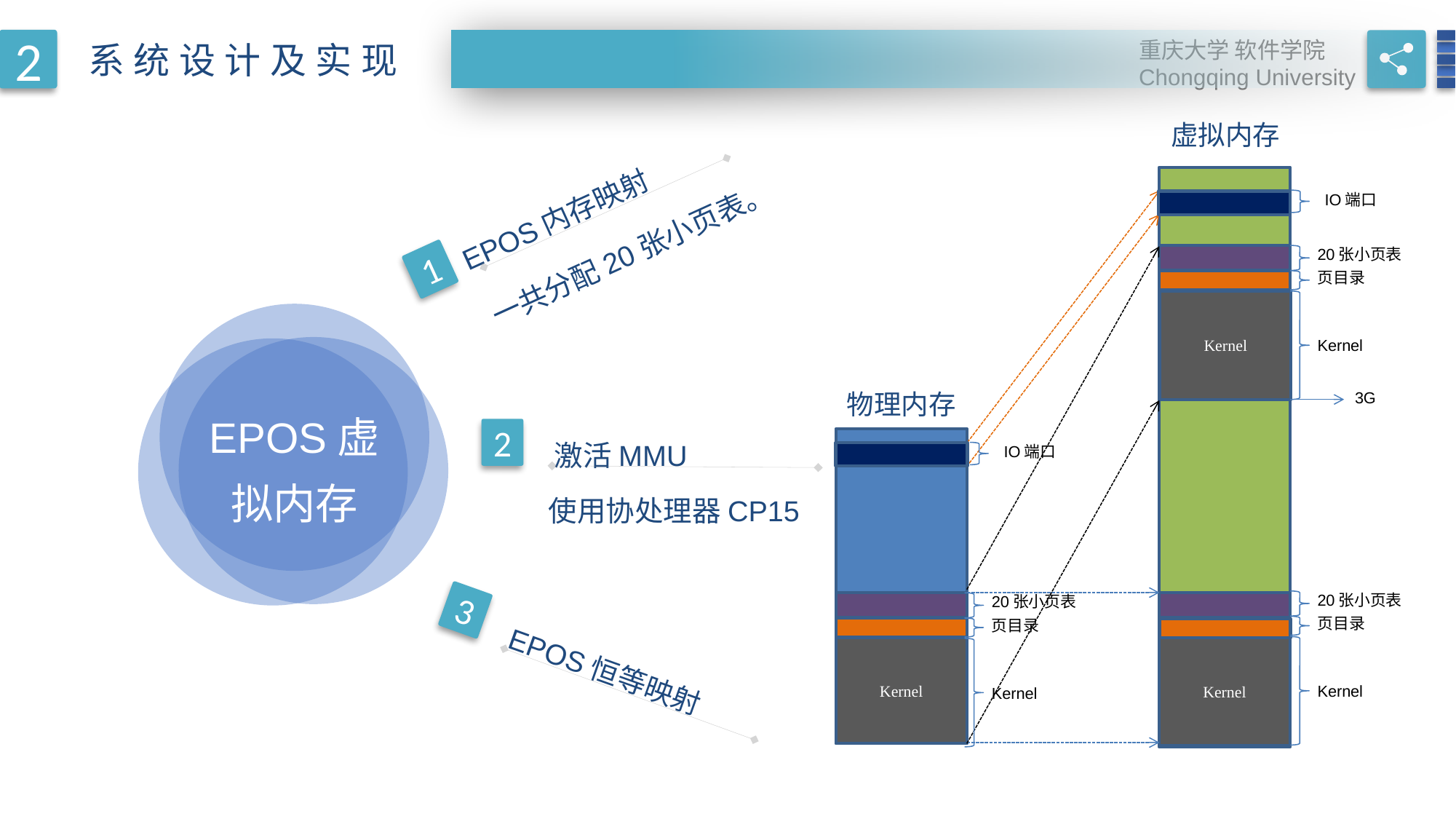

2
重庆大学 软件学院
Chongqing University

系统设计及实现
RESEARCH BACKGROUNDS
虚拟内存

EPOS内存映射
1
IO端口

一共分配20张小页表。
20张小页表

页目录

Kernel

Kernel

物理内存
3G
EPOS虚拟内存
2
激活MMU

IO端口

使用协处理器CP15
20张小页表
20张小页表

页目录
页目录

3
EPOS恒等映射

Kernel
Kernel

Kernel
Kernel